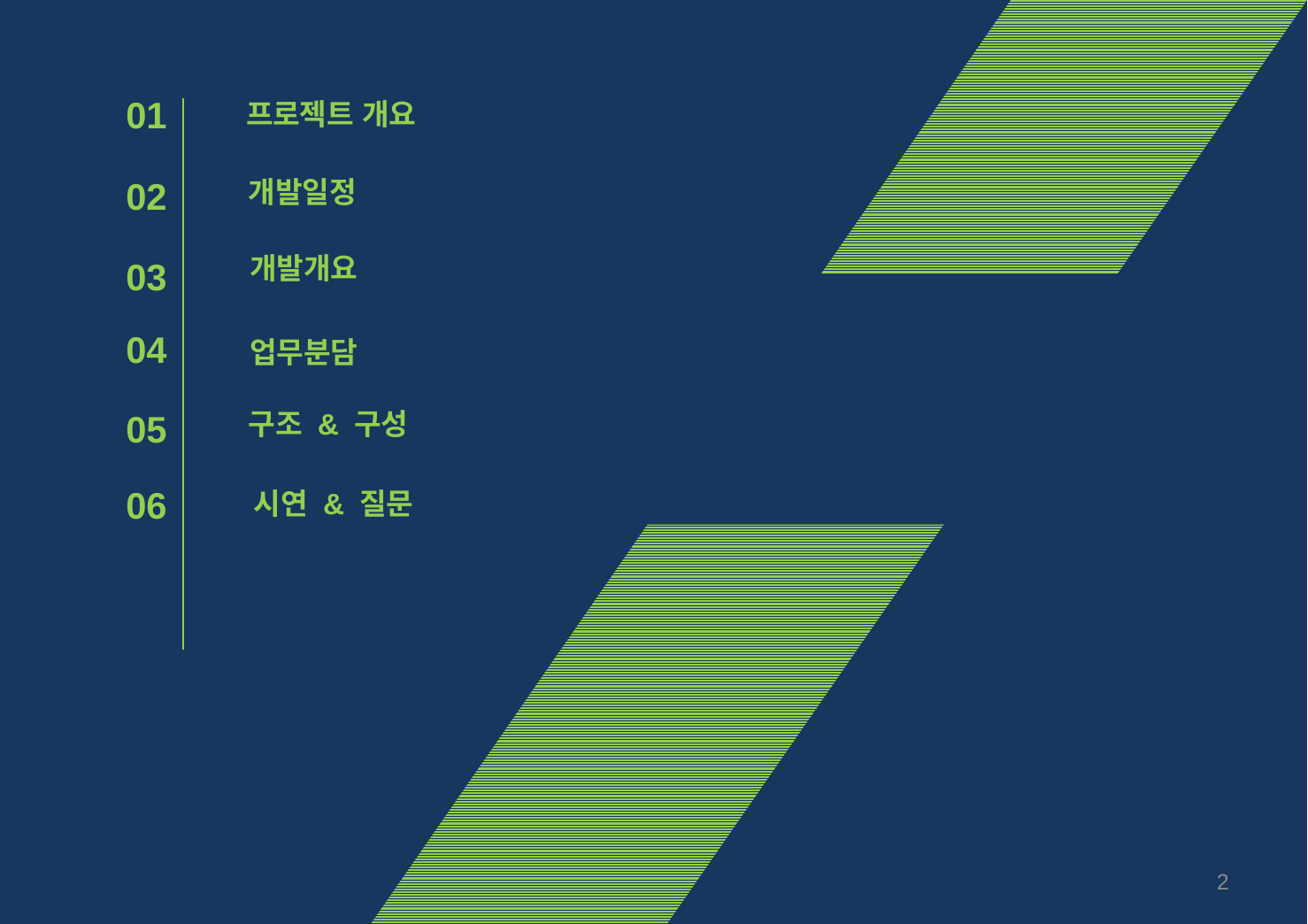

01
프로젝트 개요
02
개발일정
개발개요
03

04
업무분담
Index
05
구조 & 구성
06
시연 & 질문
2